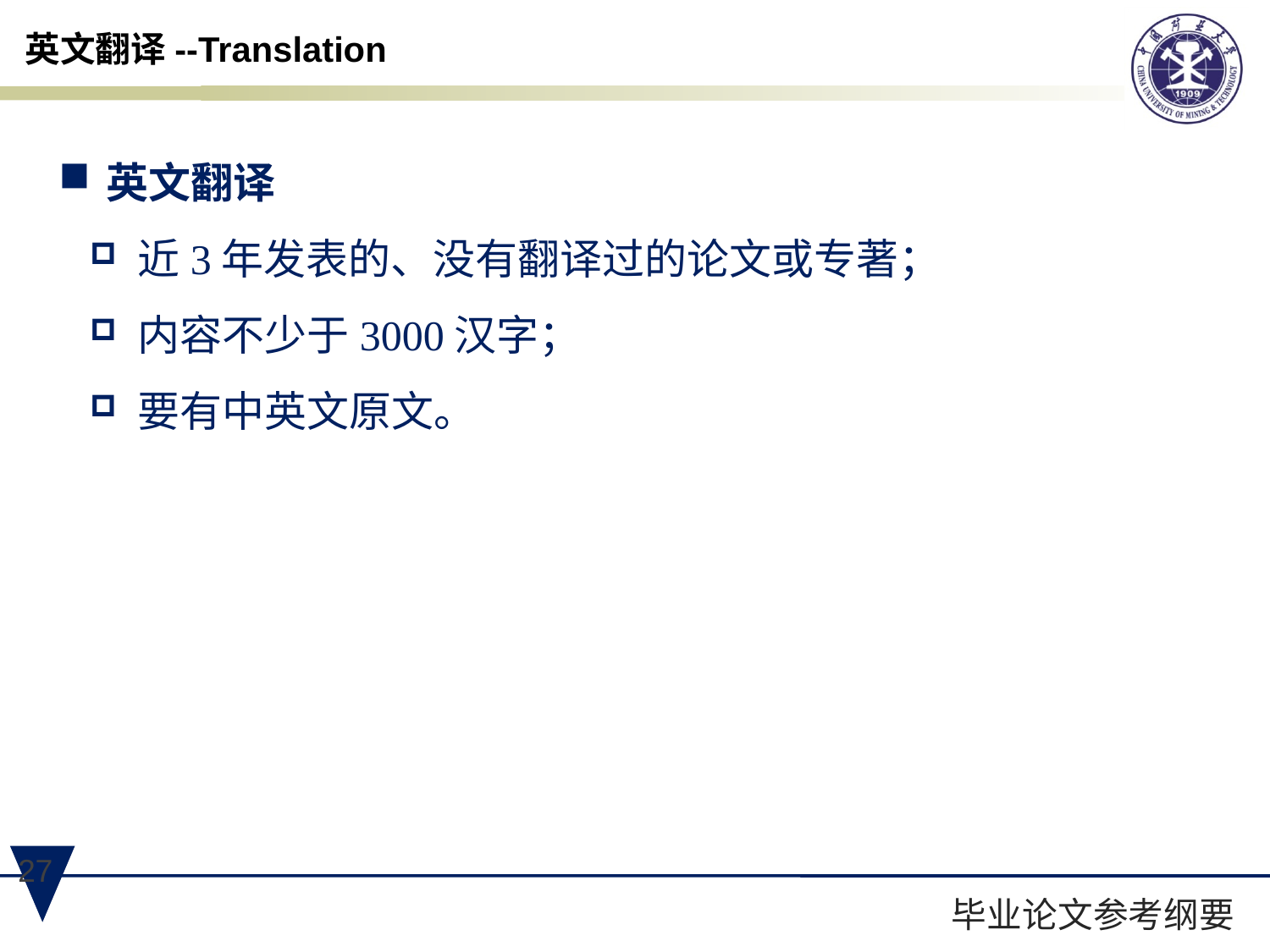

英文翻译--Translation
英文翻译
近3年发表的、没有翻译过的论文或专著；
内容不少于3000汉字；
要有中英文原文。